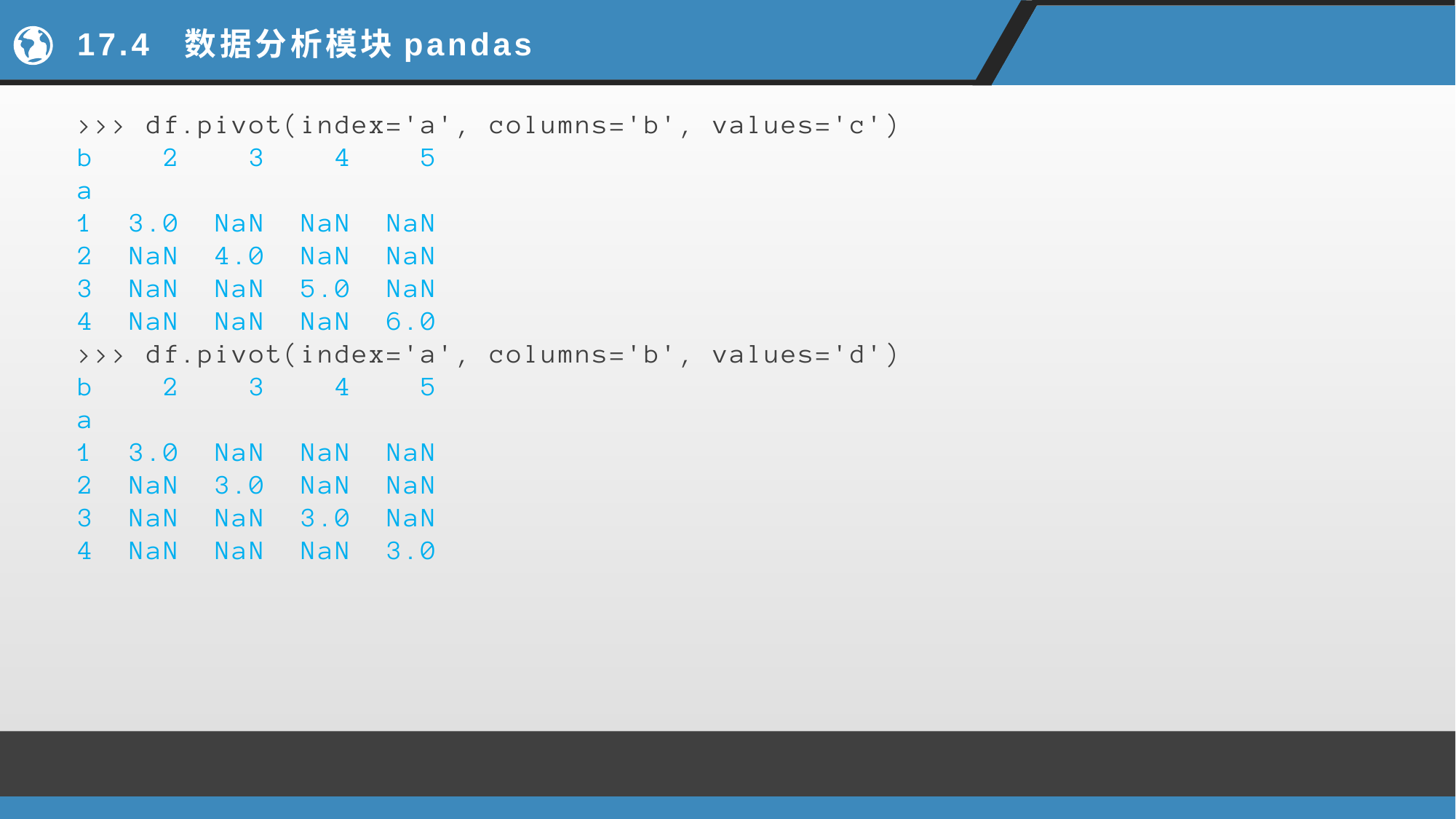

# 17.4  数据分析模块pandas

>>> df.pivot(index='a', columns='b', values='c')
b    2    3    4    5
a
1  3.0  NaN  NaN  NaN
2  NaN  4.0  NaN  NaN
3  NaN  NaN  5.0  NaN
4  NaN  NaN  NaN  6.0
>>> df.pivot(index='a', columns='b', values='d')
b    2    3    4    5
a
1  3.0  NaN  NaN  NaN
2  NaN  3.0  NaN  NaN
3  NaN  NaN  3.0  NaN
4  NaN  NaN  NaN  3.0